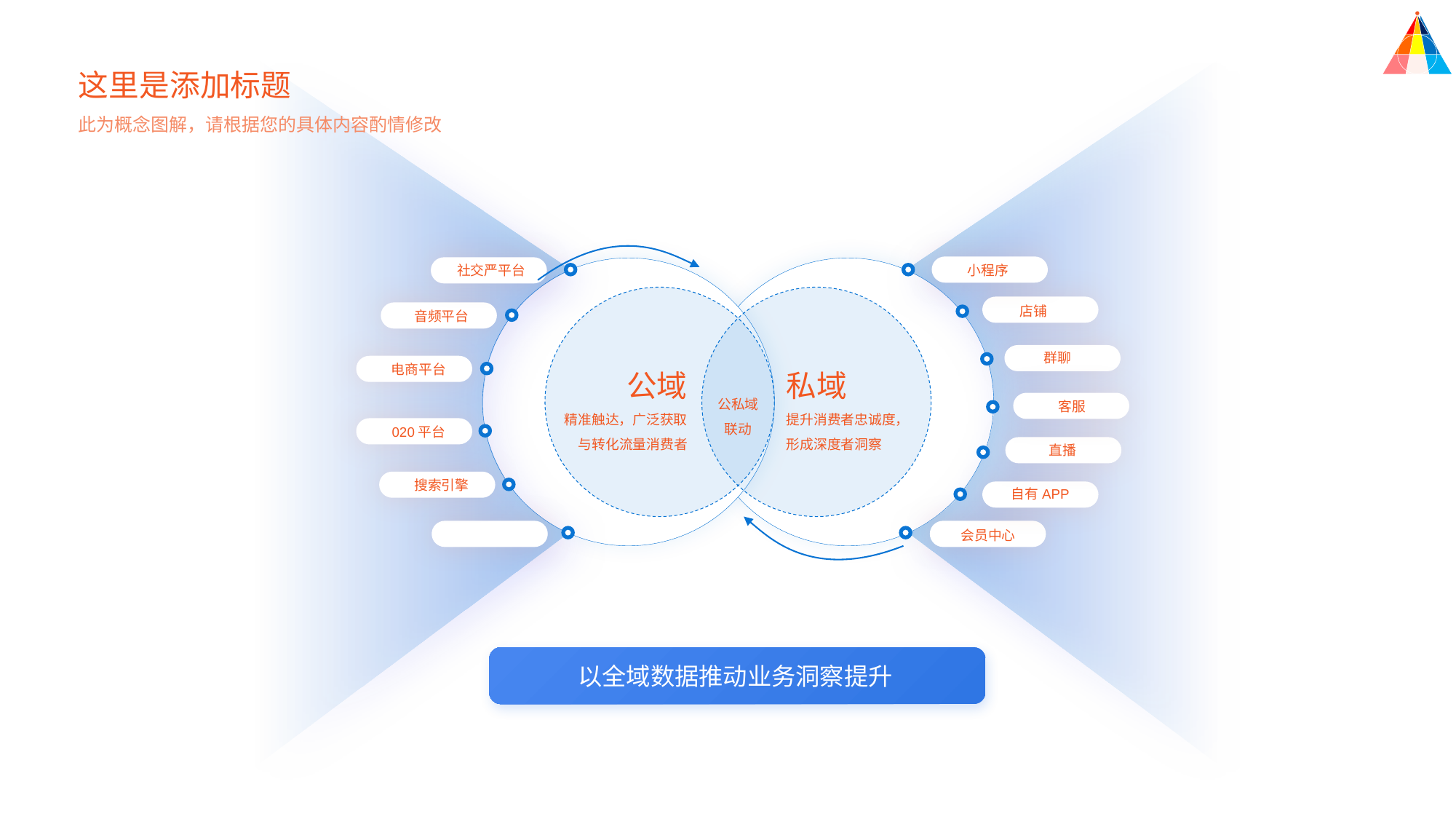

这里是添加标题
此为概念图解，请根据您的具体内容酌情修改

社交严平台
小程序
店铺
音频平台
群聊
电商平台
客服
020平台
直播
搜索引擎
自有APP
会员中心

公域
精准触达，广泛获取与转化流量消费者
私域
提升消费者忠诚度，形成深度者洞察

公私域
联动

以全域数据推动业务洞察提升